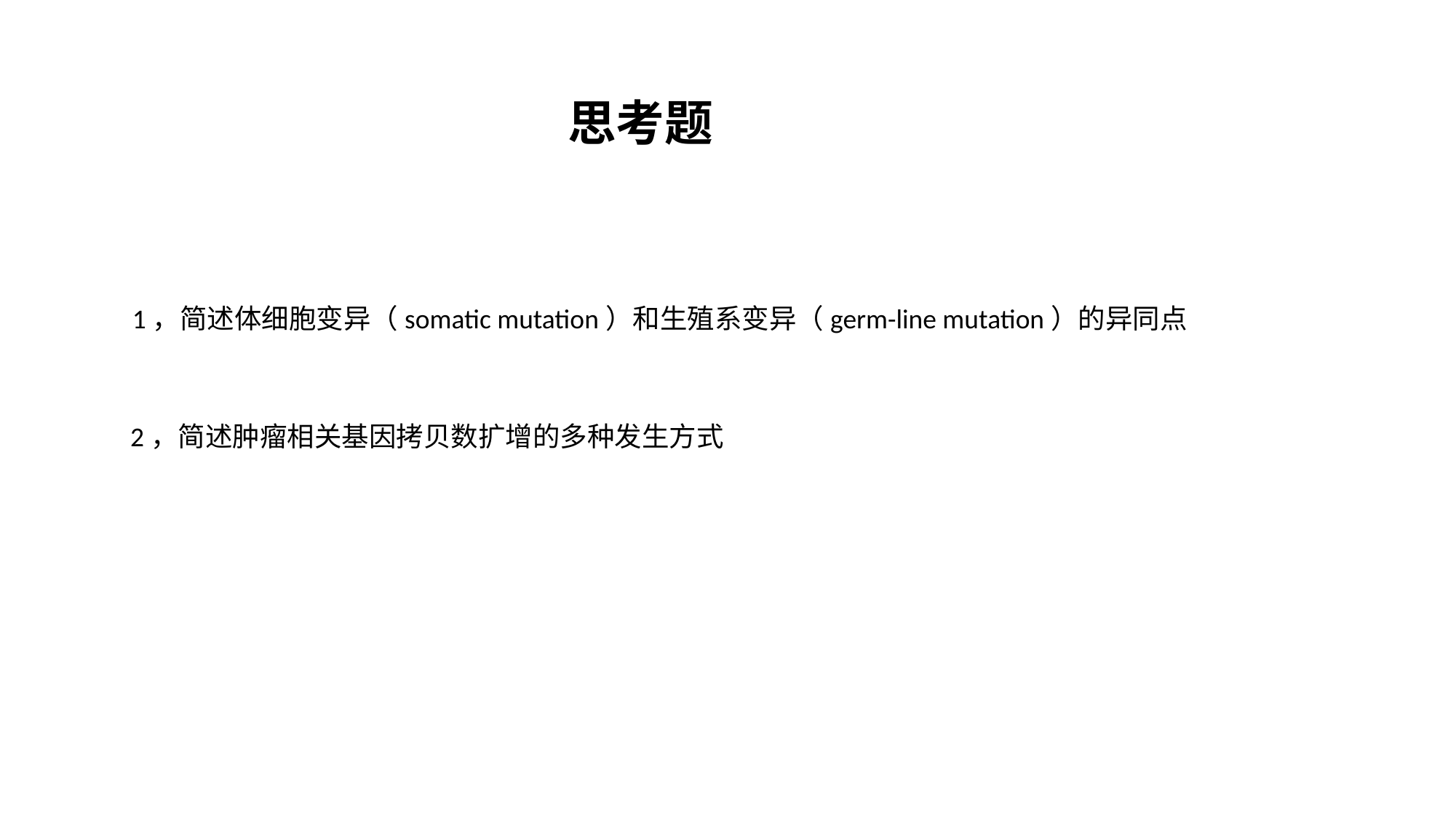

思考题
1，简述体细胞变异（somatic mutation）和生殖系变异（germ-line mutation）的异同点
2，简述肿瘤相关基因拷贝数扩增的多种发生方式